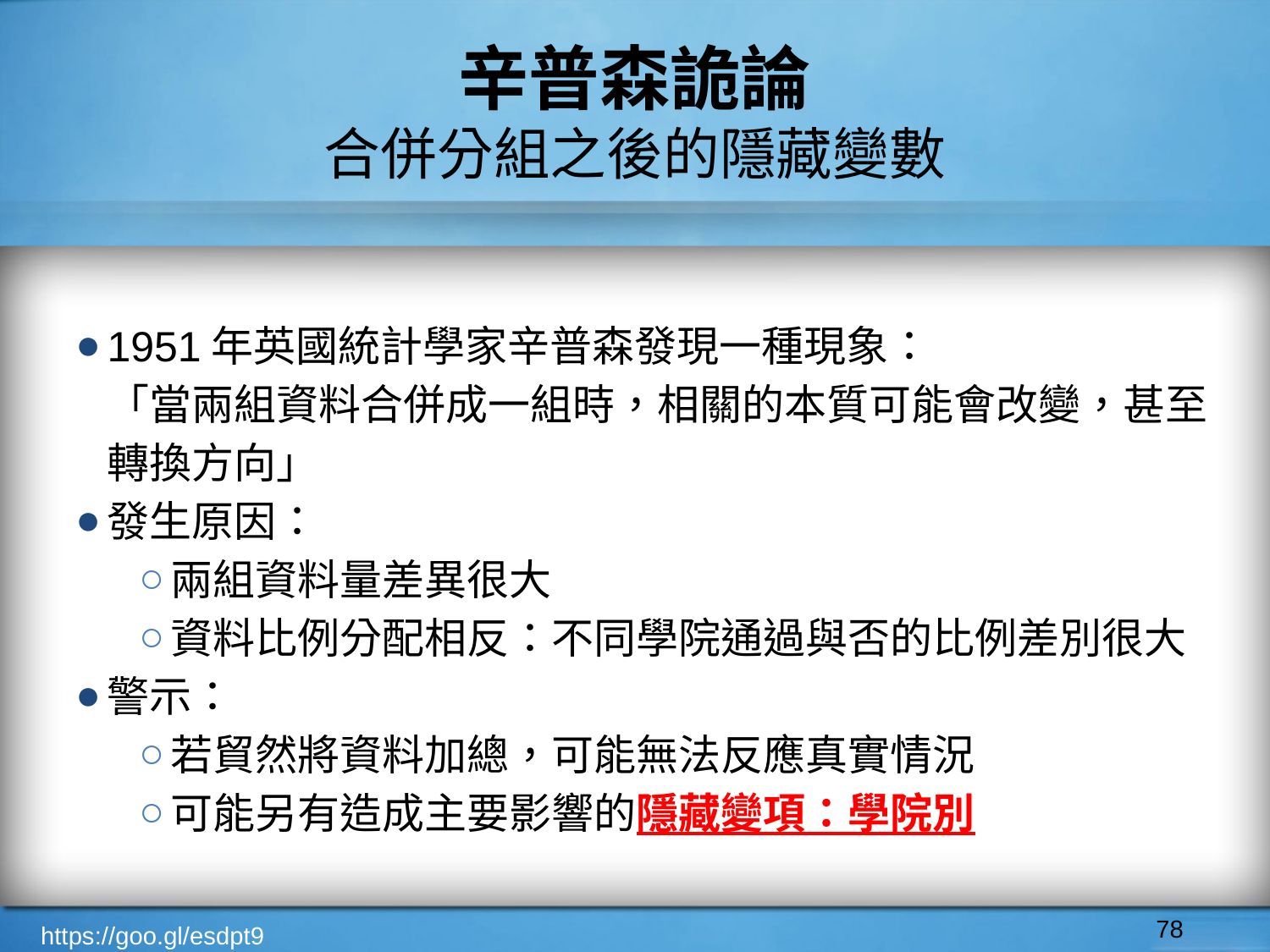

# 辛普森詭論
合併分組之後的隱藏變數
1951年英國統計學家辛普森發現一種現象：
「當兩組資料合併成一組時，相關的本質可能會改變，甚至轉換方向」
發生原因：
兩組資料量差異很大
資料比例分配相反：不同學院通過與否的比例差別很大
警示：
若貿然將資料加總，可能無法反應真實情況
可能另有造成主要影響的隱藏變項：學院別
78
https://goo.gl/esdpt9